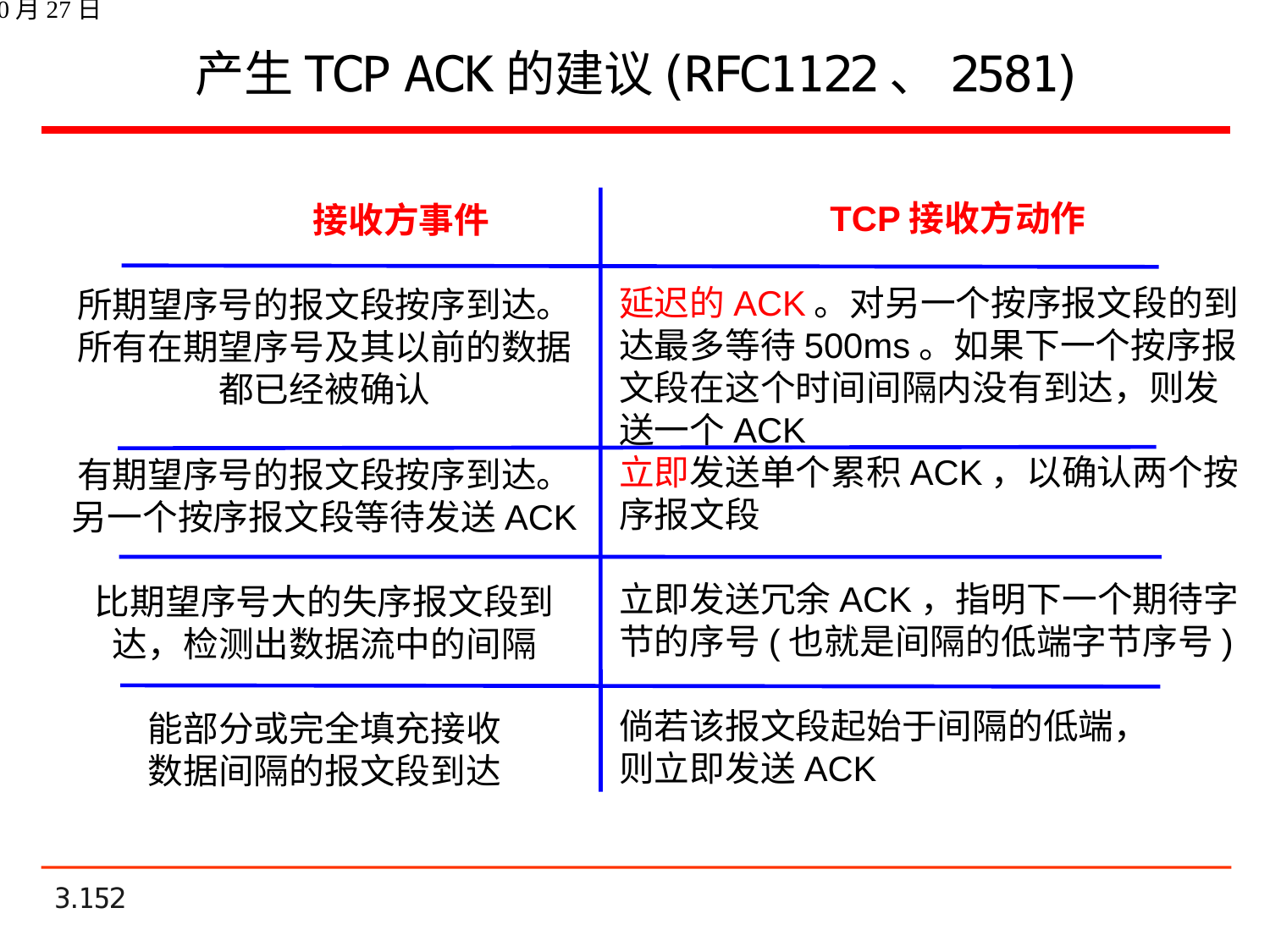

# 产生TCP ACK的建议(RFC1122、2581)

      TCP接收方动作

延迟的ACK。对另一个按序报文段的到
达最多等待500ms。如果下一个按序报
文段在这个时间间隔内没有到达，则发
送一个ACK
立即发送单个累积ACK，以确认两个按
序报文段

立即发送冗余ACK，指明下一个期待字
节的序号(也就是间隔的低端字节序号)

倘若该报文段起始于间隔的低端，
则立即发送ACK
                  接收方事件

所期望序号的报文段按序到达。所有在期望序号及其以前的数据都已经被确认

有期望序号的报文段按序到达。
另一个按序报文段等待发送ACK

比期望序号大的失序报文段到达，检测出数据流中的间隔

能部分或完全填充接收
数据间隔的报文段到达

2020年10月27日